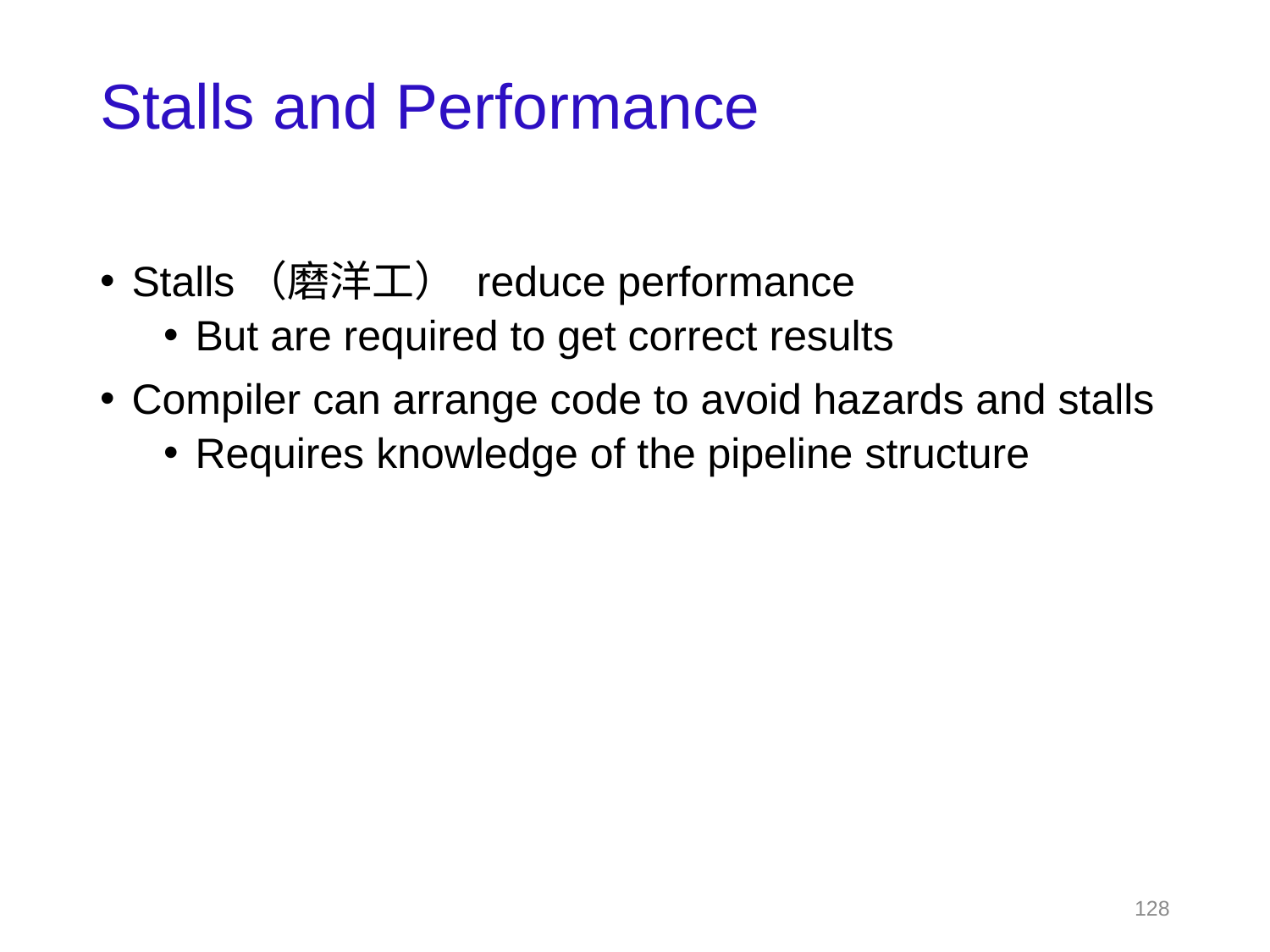

# Stalls and Performance
Stalls（磨洋工） reduce performance
But are required to get correct results
Compiler can arrange code to avoid hazards and stalls
Requires knowledge of the pipeline structure
128